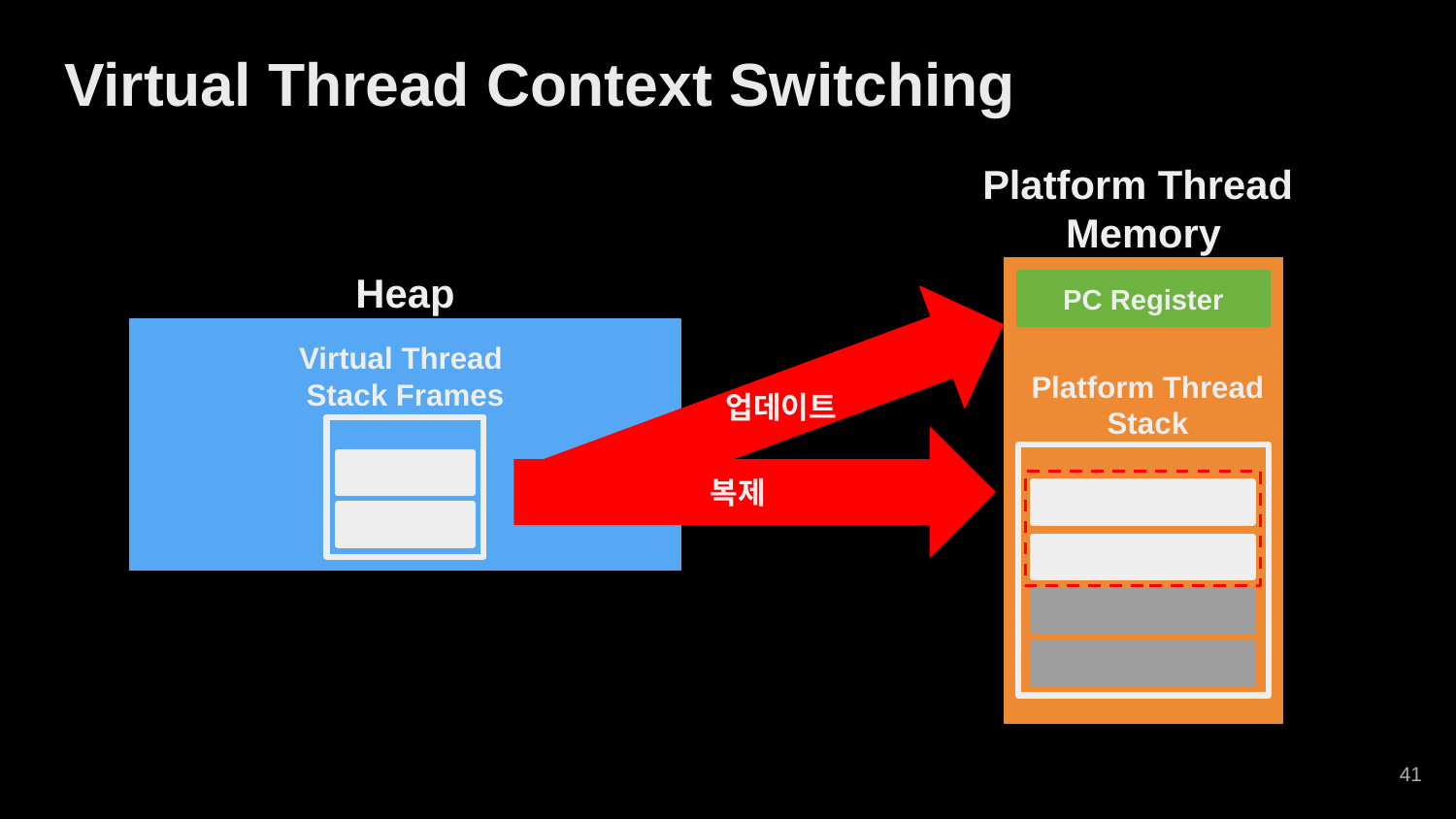

Virtual Thread Context Switching
Platform Thread
Memory

Heap
PC Register

Virtual Thread
Stack Frames

Platform Thread
Stack
업데이트

복제

41